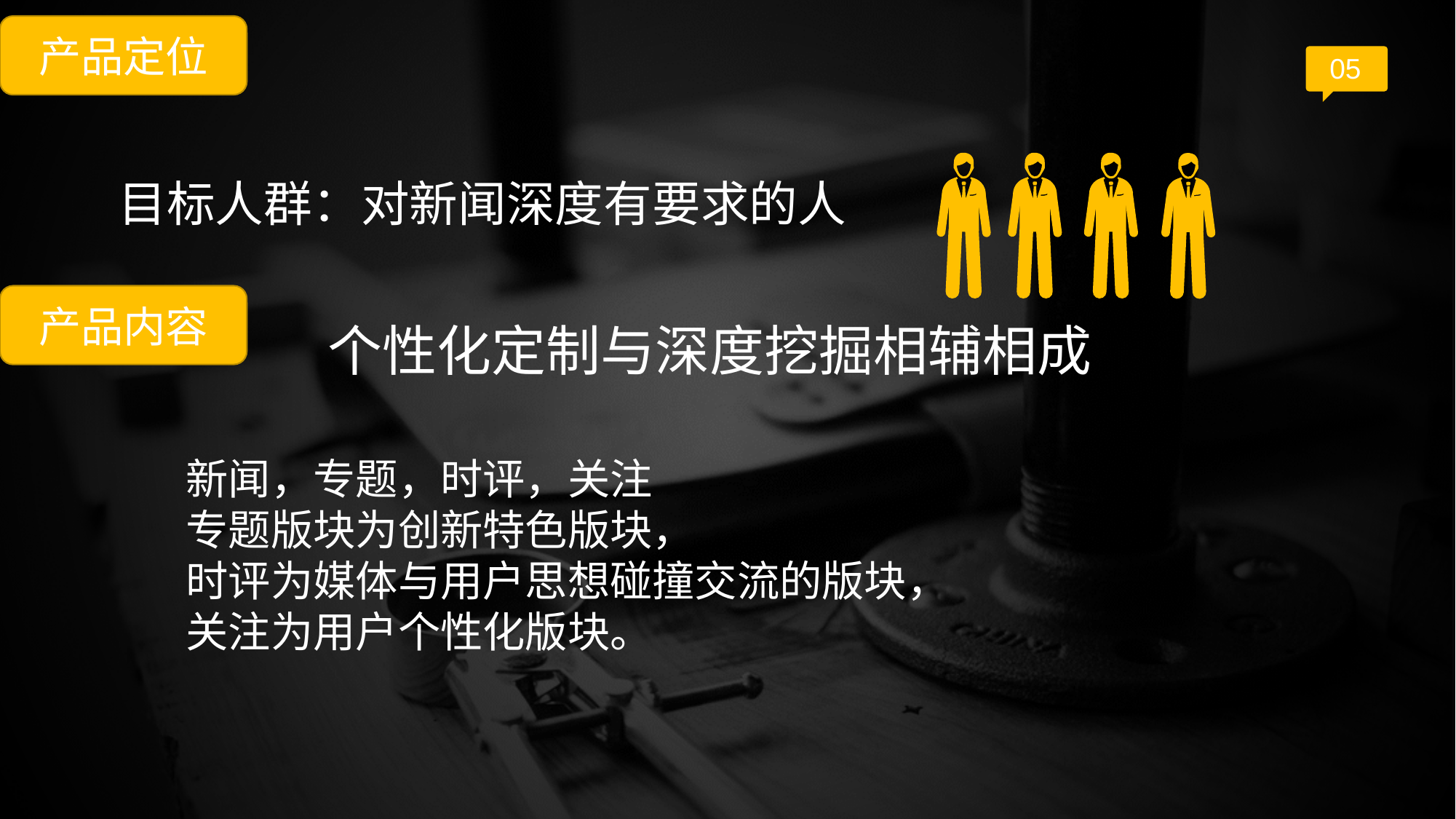

产品定位
05

目标人群：对新闻深度有要求的人
产品内容
个性化定制与深度挖掘相辅相成
	新闻，专题，时评，关注
	专题版块为创新特色版块，
时评为媒体与用户思想碰撞交流的版块，
关注为用户个性化版块。